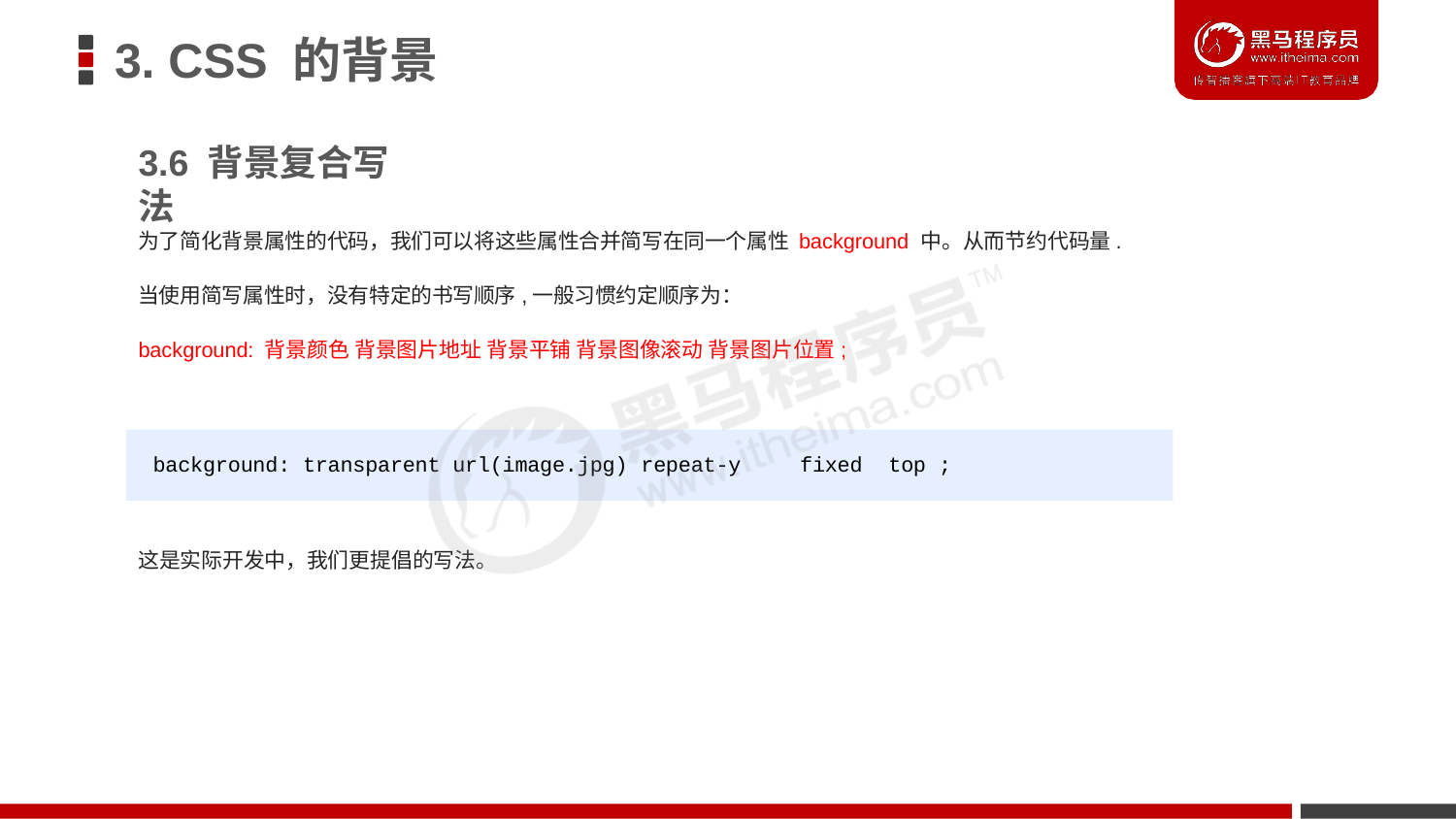

# 3. CSS 的背景
3.6 背景复合写法

为了简化背景属性的代码，我们可以将这些属性合并简写在同一个属性 background 中。从而节约代码量.
当使用简写属性时，没有特定的书写顺序,一般习惯约定顺序为：  background: 背景颜色 背景图片地址 背景平铺 背景图像滚动 背景图片位置;

background: transparent url(image.jpg) repeat-y	fixed	top ;
这是实际开发中，我们更提倡的写法。